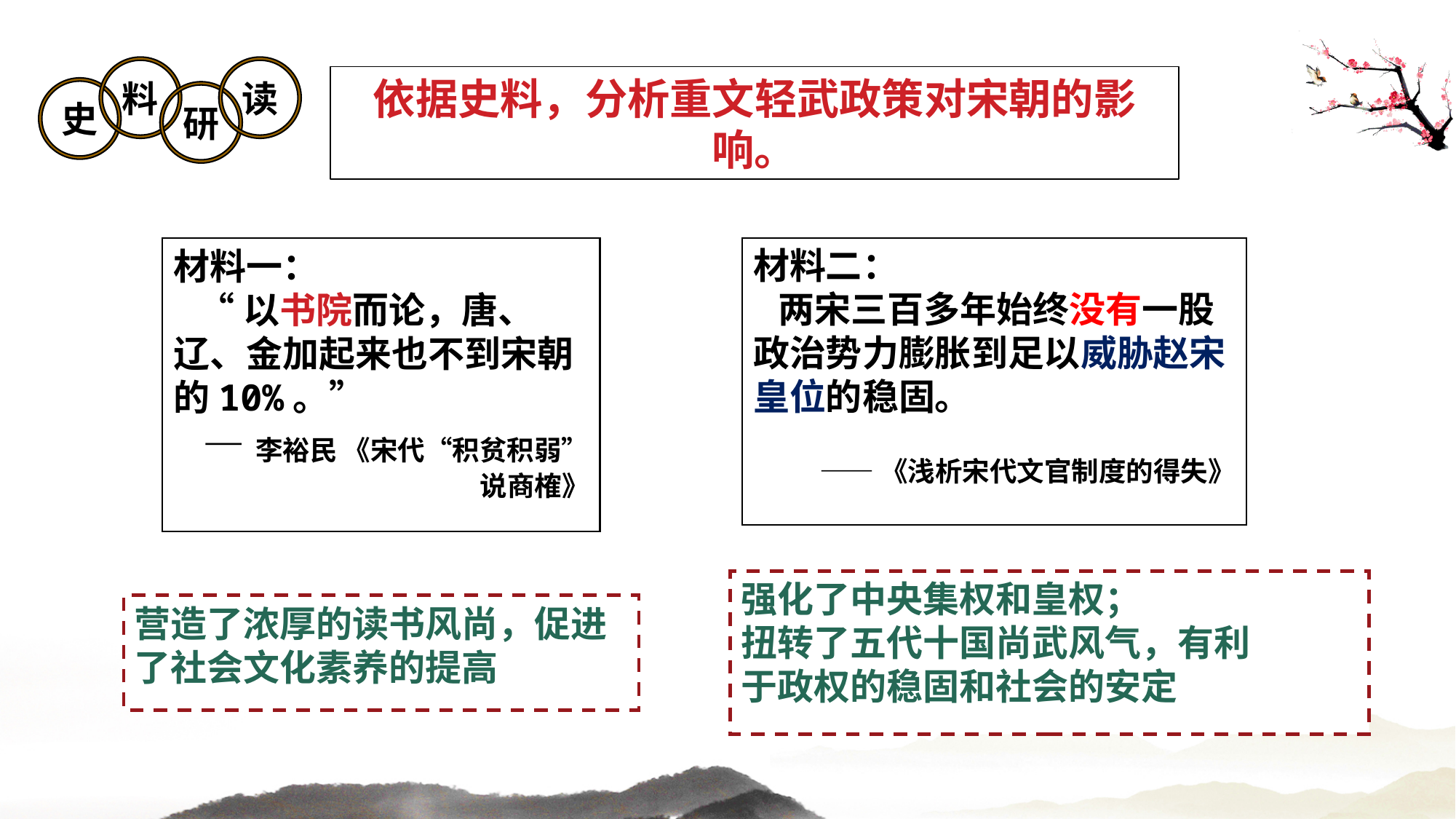

料
读
史
研
依据史料，分析重文轻武政策对宋朝的影响。

材料一：
   “以书院而论，唐、辽、金加起来也不到宋朝的10%。”
   —李裕民 《宋代“积贫积弱”说商榷》
材料二：
  两宋三百多年始终没有一股政治势力膨胀到足以威胁赵宋皇位的稳固。

——《浅析宋代文官制度的得失》

强化了中央集权和皇权；
扭转了五代十国尚武风气，有利
于政权的稳固和社会的安定
营造了浓厚的读书风尚，促进了社会文化素养的提高